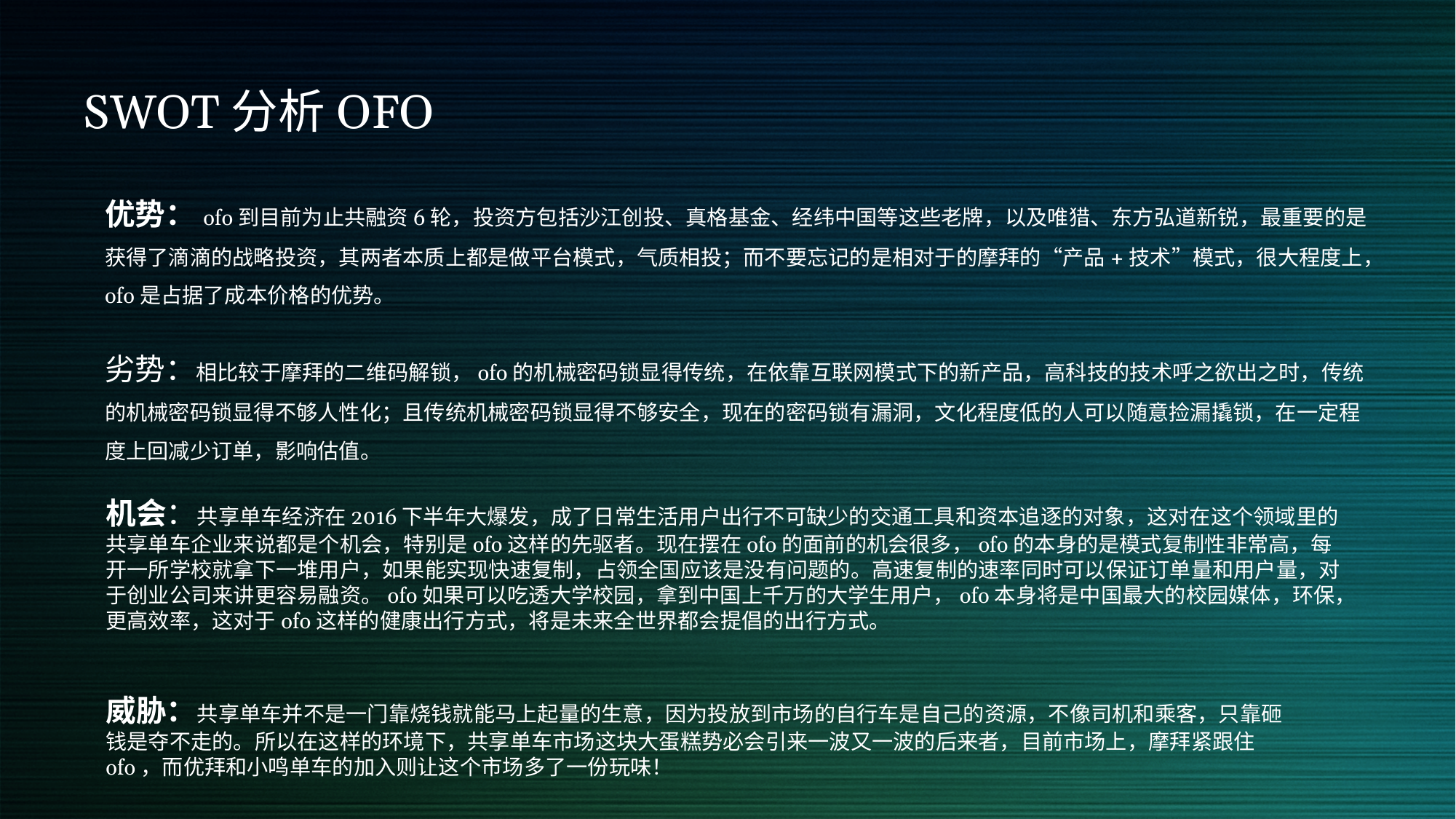

# SWOT分析OFO
优势：ofo到目前为止共融资6轮，投资方包括沙江创投、真格基金、经纬中国等这些老牌，以及唯猎、东方弘道新锐，最重要的是获得了滴滴的战略投资，其两者本质上都是做平台模式，气质相投；而不要忘记的是相对于的摩拜的“产品+技术”模式，很大程度上，ofo是占据了成本价格的优势。
劣势：相比较于摩拜的二维码解锁，ofo的机械密码锁显得传统，在依靠互联网模式下的新产品，高科技的技术呼之欲出之时，传统的机械密码锁显得不够人性化；且传统机械密码锁显得不够安全，现在的密码锁有漏洞，文化程度低的人可以随意捡漏撬锁，在一定程度上回减少订单，影响估值。
机会：共享单车经济在2016下半年大爆发，成了日常生活用户出行不可缺少的交通工具和资本追逐的对象，这对在这个领域里的共享单车企业来说都是个机会，特别是ofo这样的先驱者。现在摆在ofo的面前的机会很多，ofo的本身的是模式复制性非常高，每开一所学校就拿下一堆用户，如果能实现快速复制，占领全国应该是没有问题的。高速复制的速率同时可以保证订单量和用户量，对于创业公司来讲更容易融资。ofo如果可以吃透大学校园，拿到中国上千万的大学生用户，ofo本身将是中国最大的校园媒体，环保，更高效率，这对于ofo这样的健康出行方式，将是未来全世界都会提倡的出行方式。
威胁：共享单车并不是一门靠烧钱就能马上起量的生意，因为投放到市场的自行车是自己的资源，不像司机和乘客，只靠砸钱是夺不走的。所以在这样的环境下，共享单车市场这块大蛋糕势必会引来一波又一波的后来者，目前市场上，摩拜紧跟住ofo，而优拜和小鸣单车的加入则让这个市场多了一份玩味！